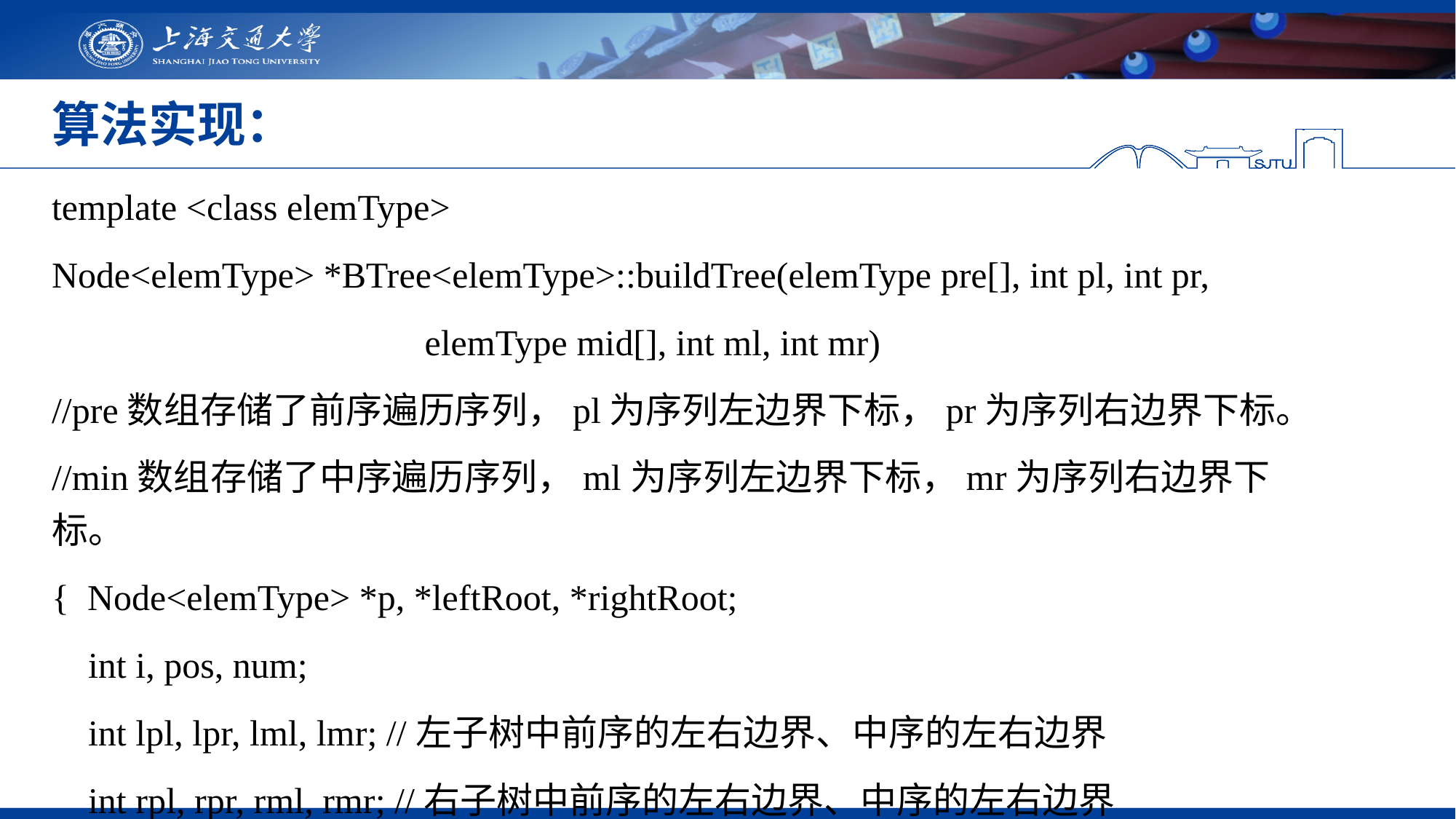

# 算法实现：
template <class elemType>
Node<elemType> *BTree<elemType>::buildTree(elemType pre[], int pl, int pr,
                                         elemType mid[], int ml, int mr)
//pre数组存储了前序遍历序列，pl为序列左边界下标，pr为序列右边界下标。
//min数组存储了中序遍历序列，ml为序列左边界下标，mr为序列右边界下标。
{  Node<elemType> *p, *leftRoot, *rightRoot;
    int i, pos, num;
    int lpl, lpr, lml, lmr; //左子树中前序的左右边界、中序的左右边界
    int rpl, rpr, rml, rmr; //右子树中前序的左右边界、中序的左右边界